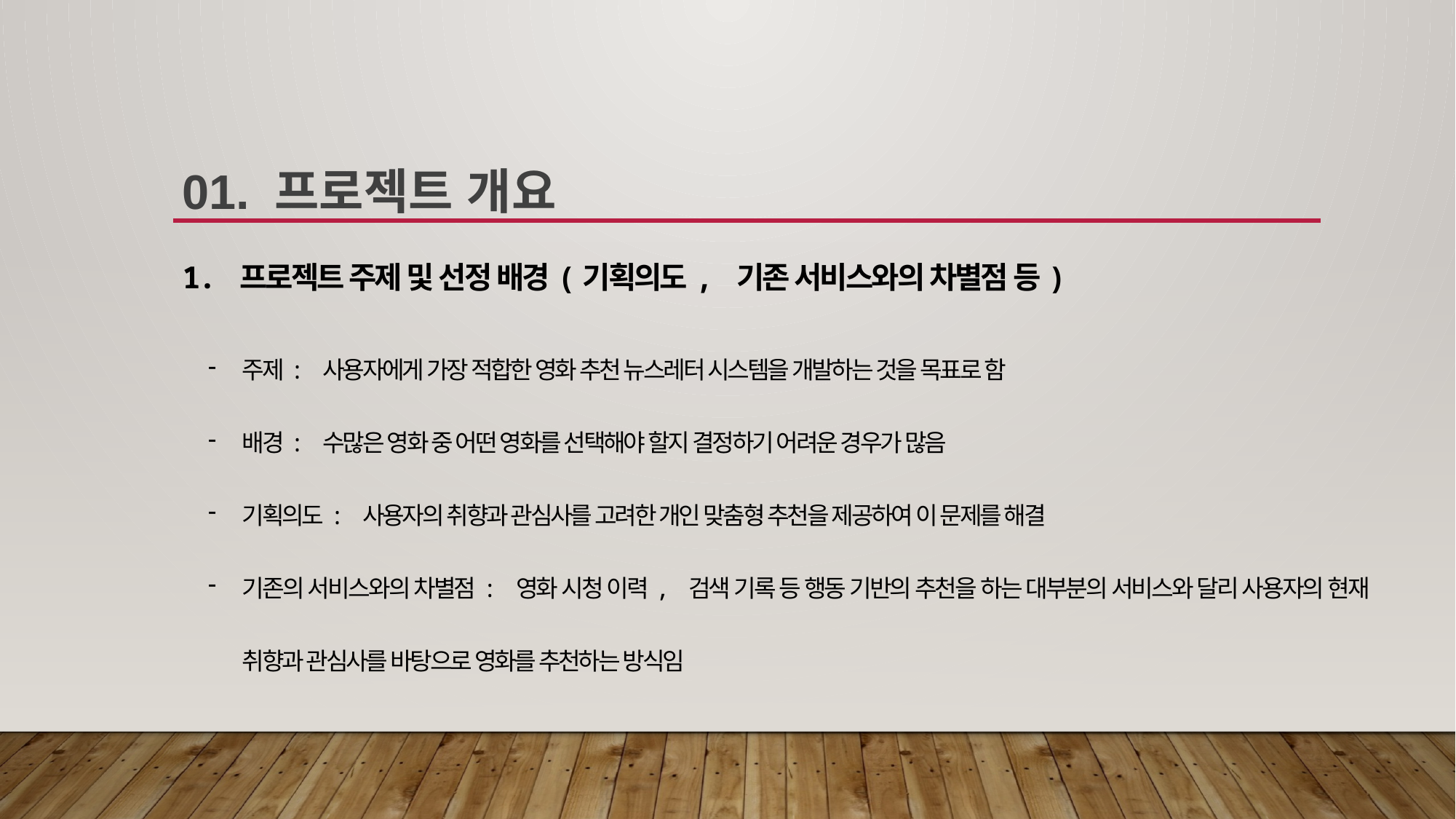

01. 프로젝트 개요
1. 프로젝트 주제 및 선정 배경(기획의도, 기존 서비스와의 차별점 등)

주제: 사용자에게 가장 적합한 영화 추천 뉴스레터 시스템을 개발하는 것을 목표로 함
배경: 수많은 영화 중 어떤 영화를 선택해야 할지 결정하기 어려운 경우가 많음
기획의도: 사용자의 취향과 관심사를 고려한 개인 맞춤형 추천을 제공하여 이 문제를 해결
기존의 서비스와의 차별점: 영화 시청 이력, 검색 기록 등 행동 기반의 추천을 하는 대부분의 서비스와 달리 사용자의 현재 취향과 관심사를 바탕으로 영화를 추천하는 방식임